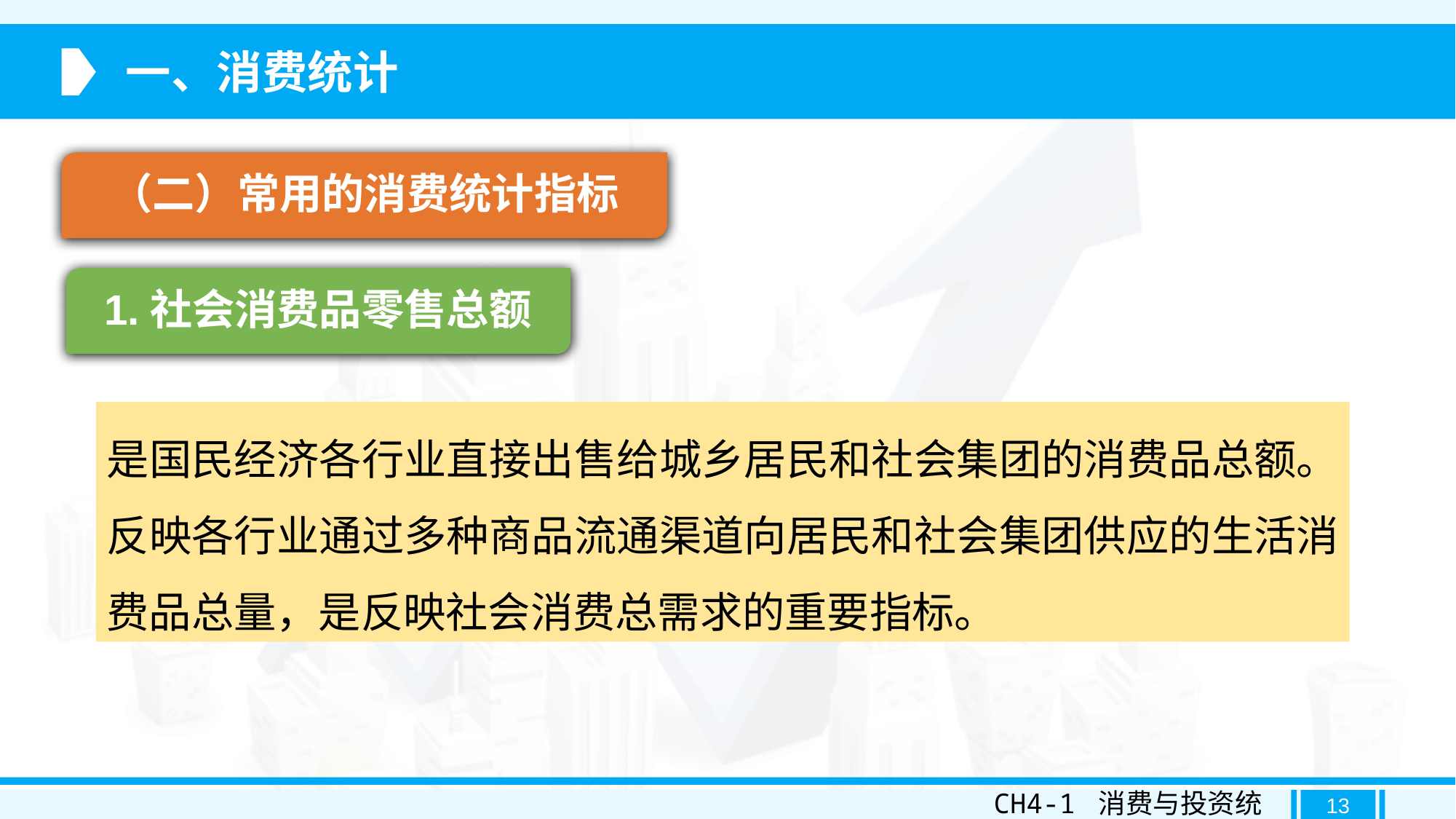

一、消费统计

（二）常用的消费统计指标
1.社会消费品零售总额
是国民经济各行业直接出售给城乡居民和社会集团的消费品总额。反映各行业通过多种商品流通渠道向居民和社会集团供应的生活消费品总量，是反映社会消费总需求的重要指标。
CH4-1 消费与投资统计
13